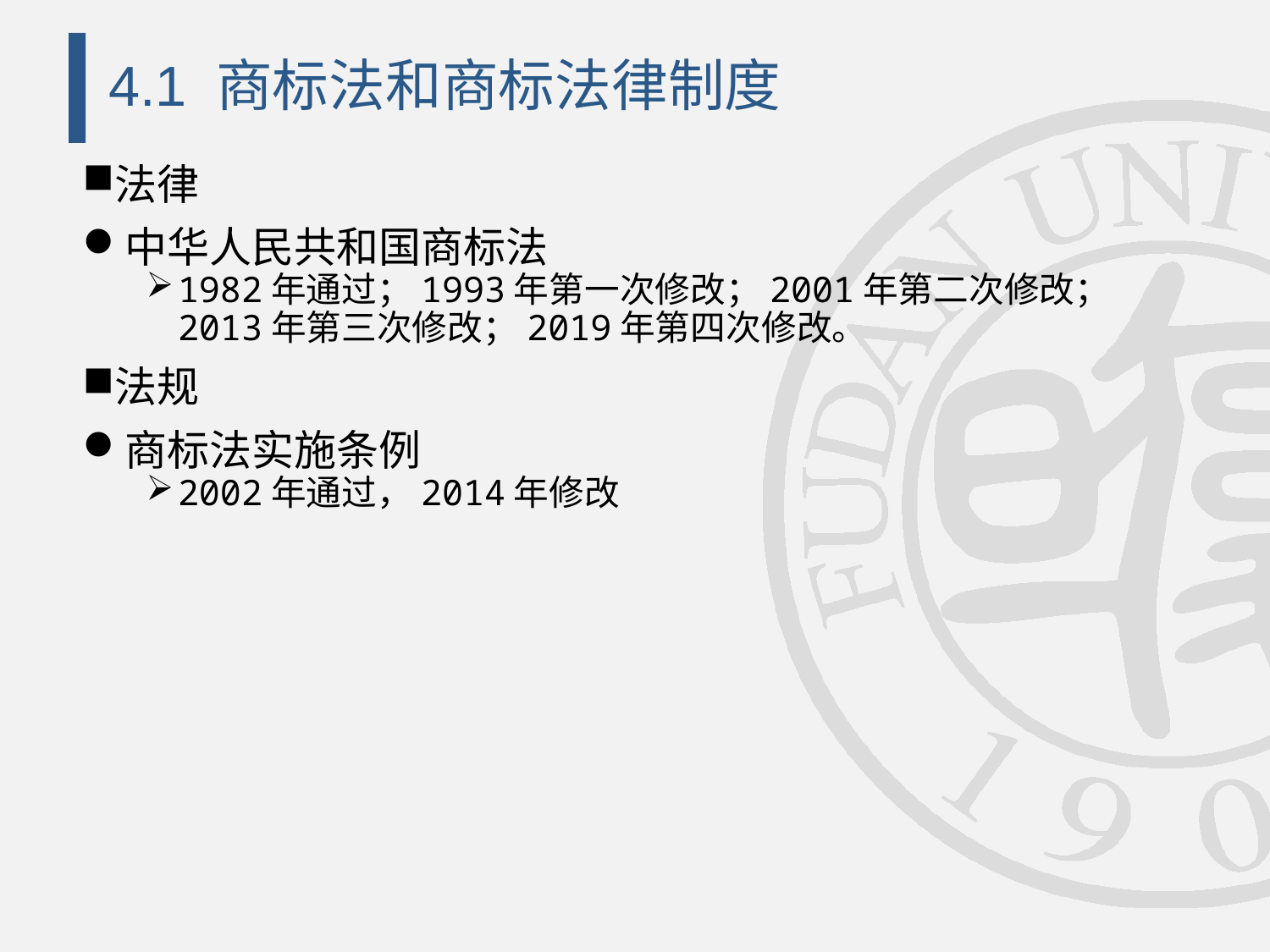

# 4.1 商标法和商标法律制度
法律
中华人民共和国商标法
1982年通过；1993年第一次修改；2001年第二次修改；2013年第三次修改；2019年第四次修改。
法规
商标法实施条例
2002年通过，2014年修改